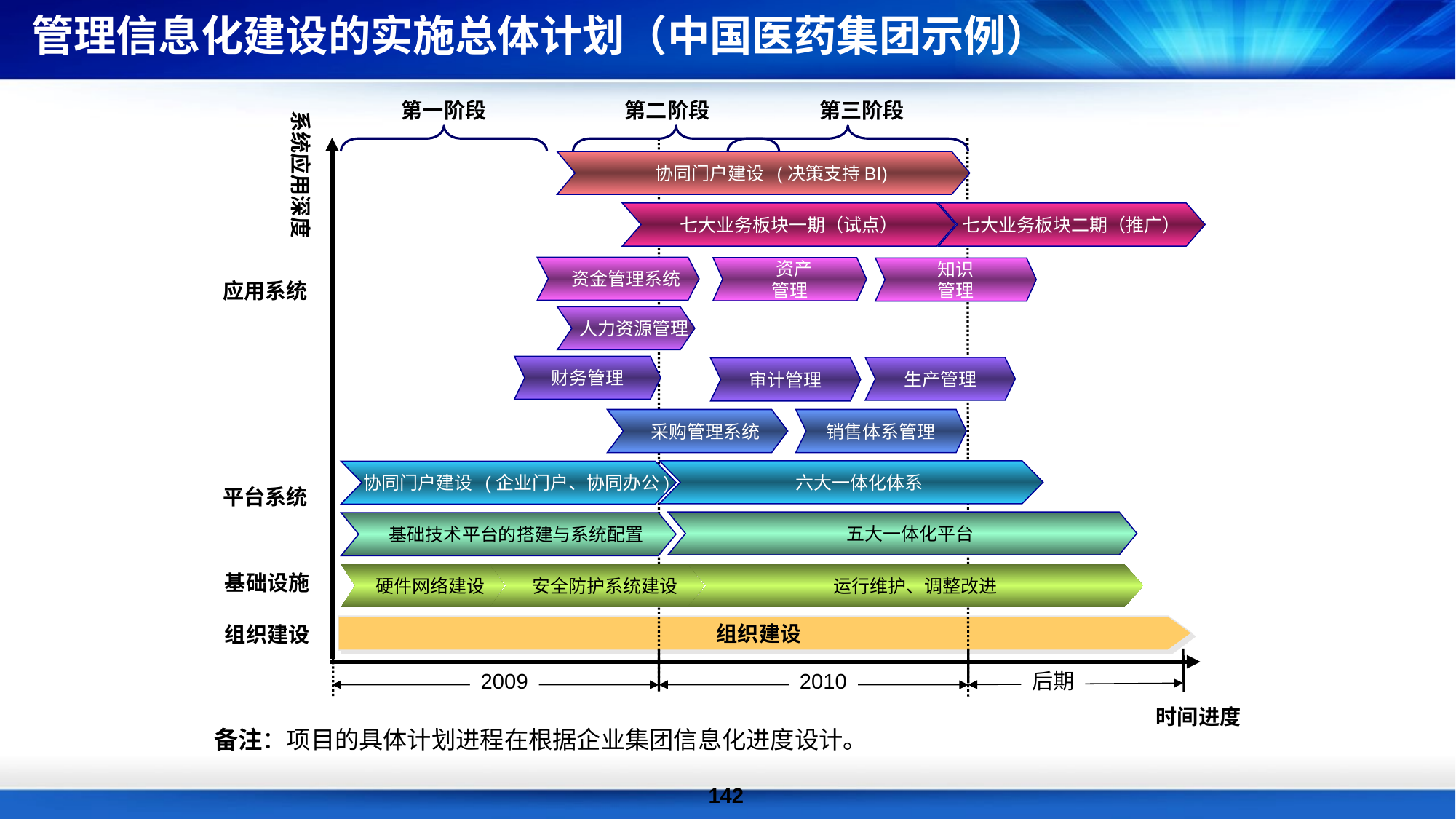

管理信息化建设的实施总体计划（中国医药集团示例）

第一阶段
第二阶段
第三阶段
系统应用深度

   协同门户建设  (决策支持BI)
七大业务板块一期（试点）
七大业务板块二期（推广）
   资金管理系统
 资产
管理
知识
管理
应用系统
   人力资源管理
财务管理
生产管理
审计管理

   采购管理系统
销售体系管理
   六大一体化体系
   协同门户建设  (企业门户、协同办公)
平台系统
   五大一体化平台
   基础技术平台的搭建与系统配置
基础设施
   硬件网络建设
   安全防护系统建设
运行维护、调整改进
组织建设
组织建设

2010
2009
后期

时间进度
备注：项目的具体计划进程在根据企业集团信息化进度设计。
142